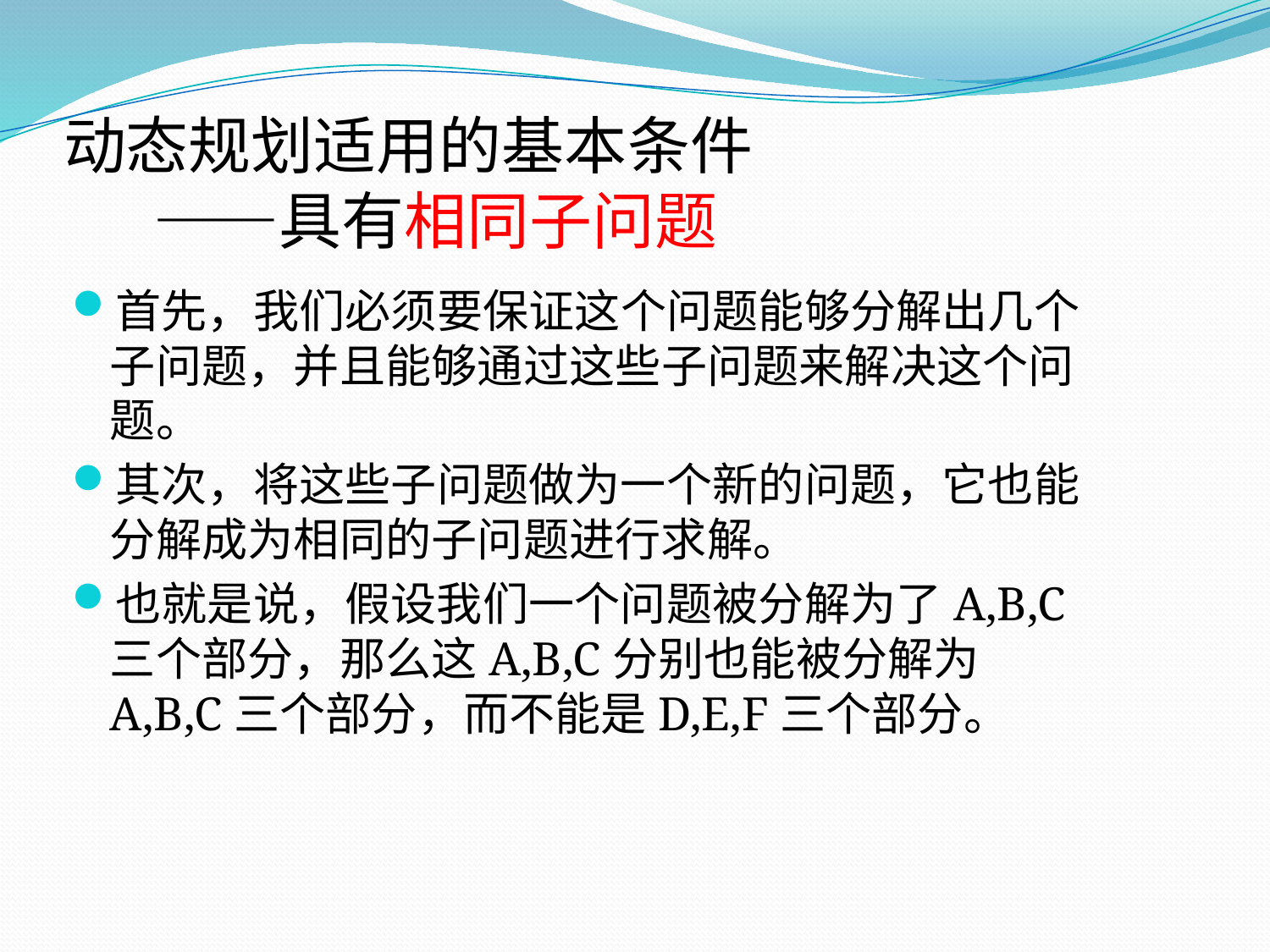

# 动态规划适用的基本条件 ——具有相同子问题
首先，我们必须要保证这个问题能够分解出几个子问题，并且能够通过这些子问题来解决这个问题。
其次，将这些子问题做为一个新的问题，它也能分解成为相同的子问题进行求解。
也就是说，假设我们一个问题被分解为了A,B,C三个部分，那么这A,B,C分别也能被分解为A,B,C三个部分，而不能是D,E,F三个部分。